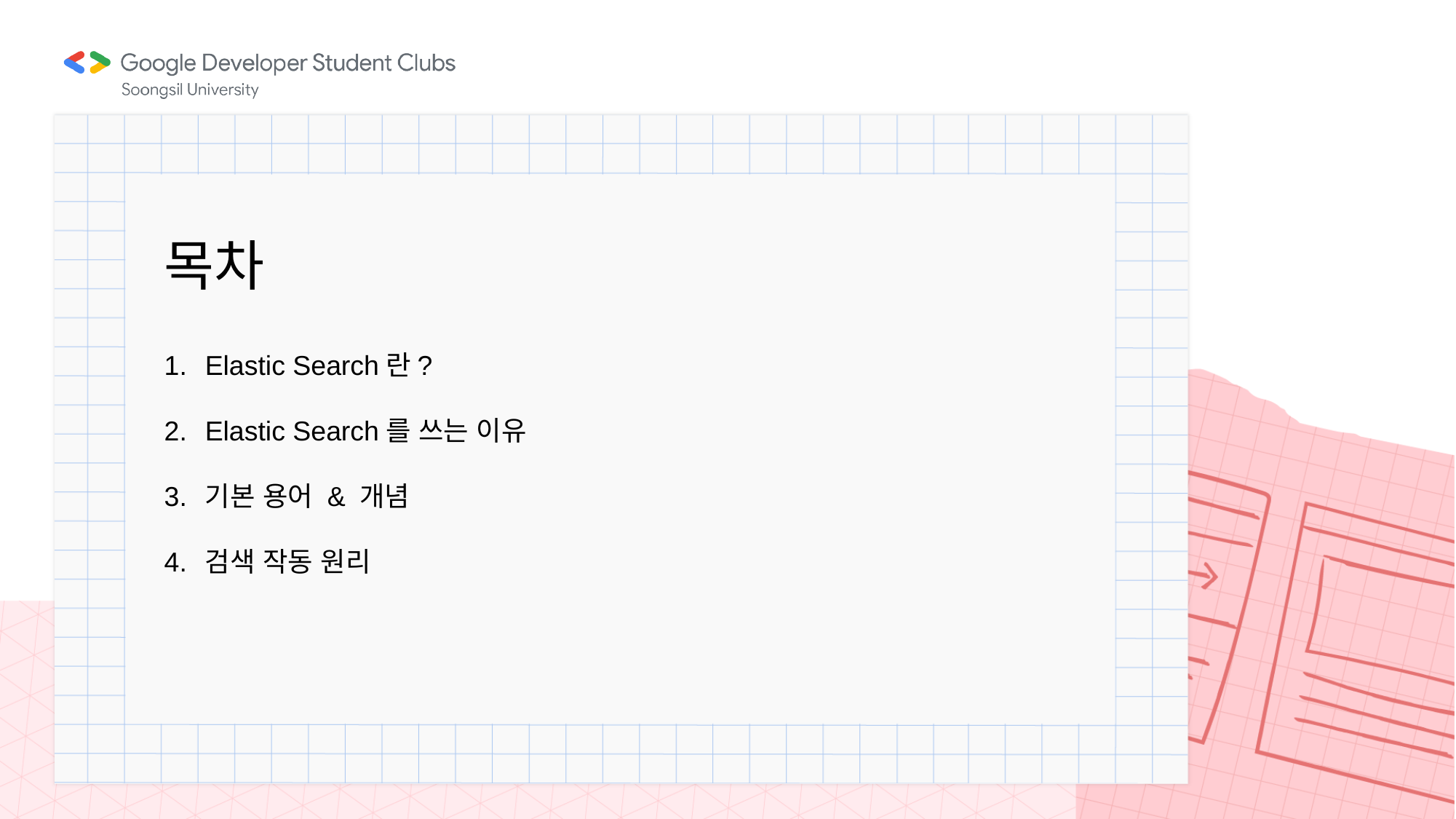

목차

Elastic Search란?

Elastic Search를 쓰는 이유

기본 용어 & 개념

검색 작동 원리